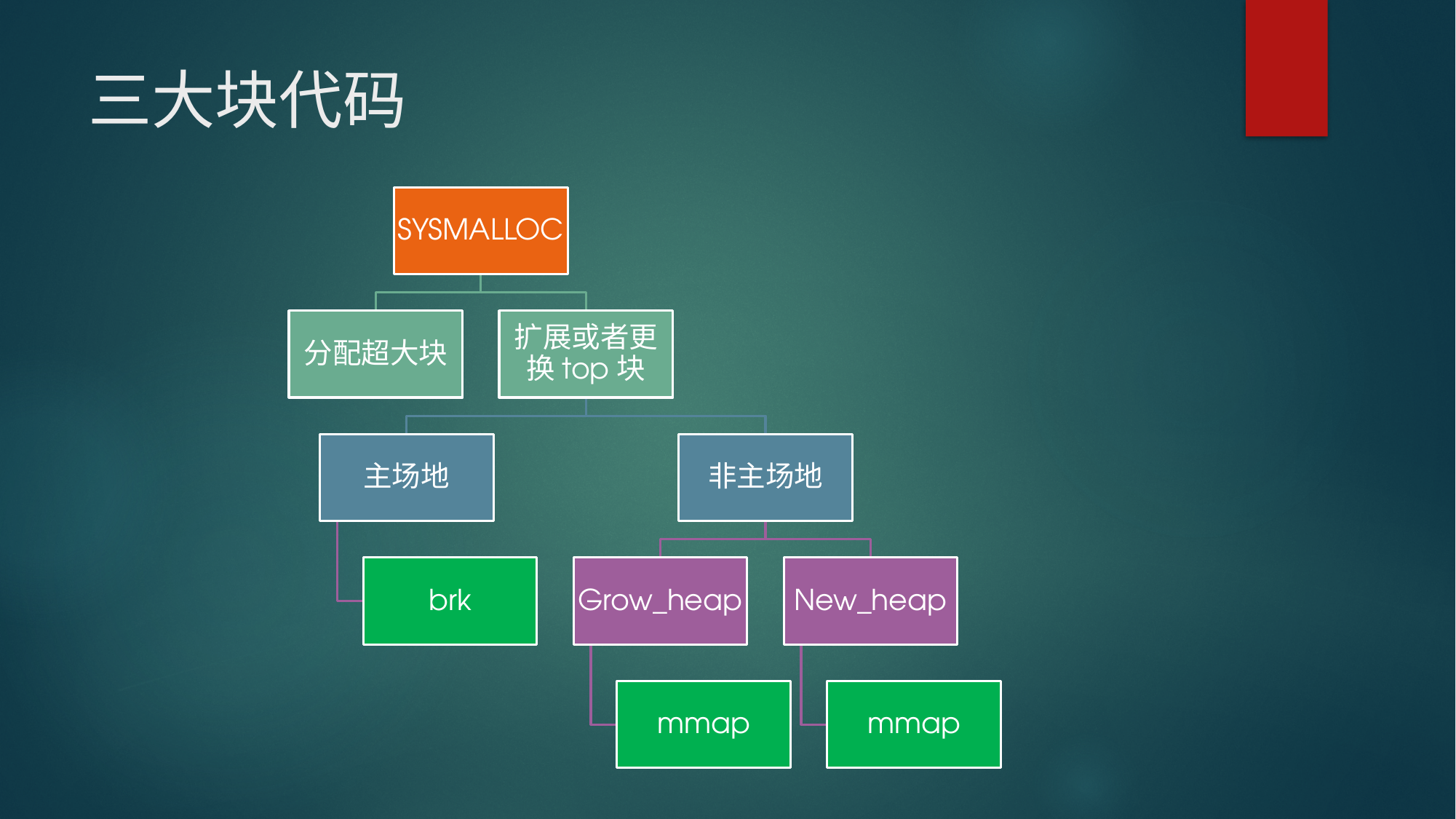

# 三大块代码
SYSMALLOC
分配超大块
扩展或者更换top块
主场地
brk
非主场地
Grow_heap
mmap
New_heap
mmap